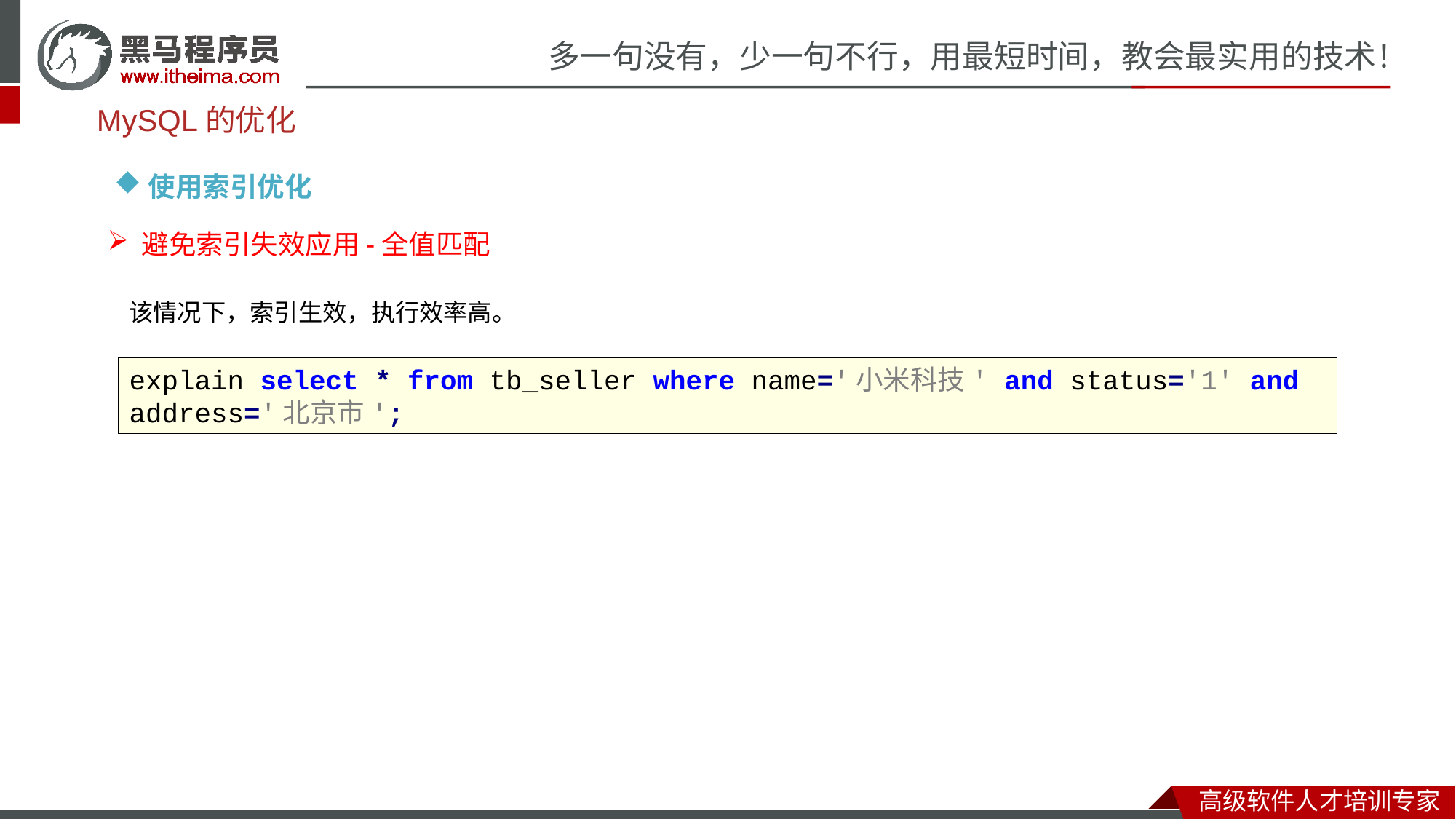

MySQL的优化
使用索引优化
避免索引失效应用-全值匹配
该情况下，索引生效，执行效率高。
explain select * from tb_seller where name='小米科技' and status='1' and address='北京市';